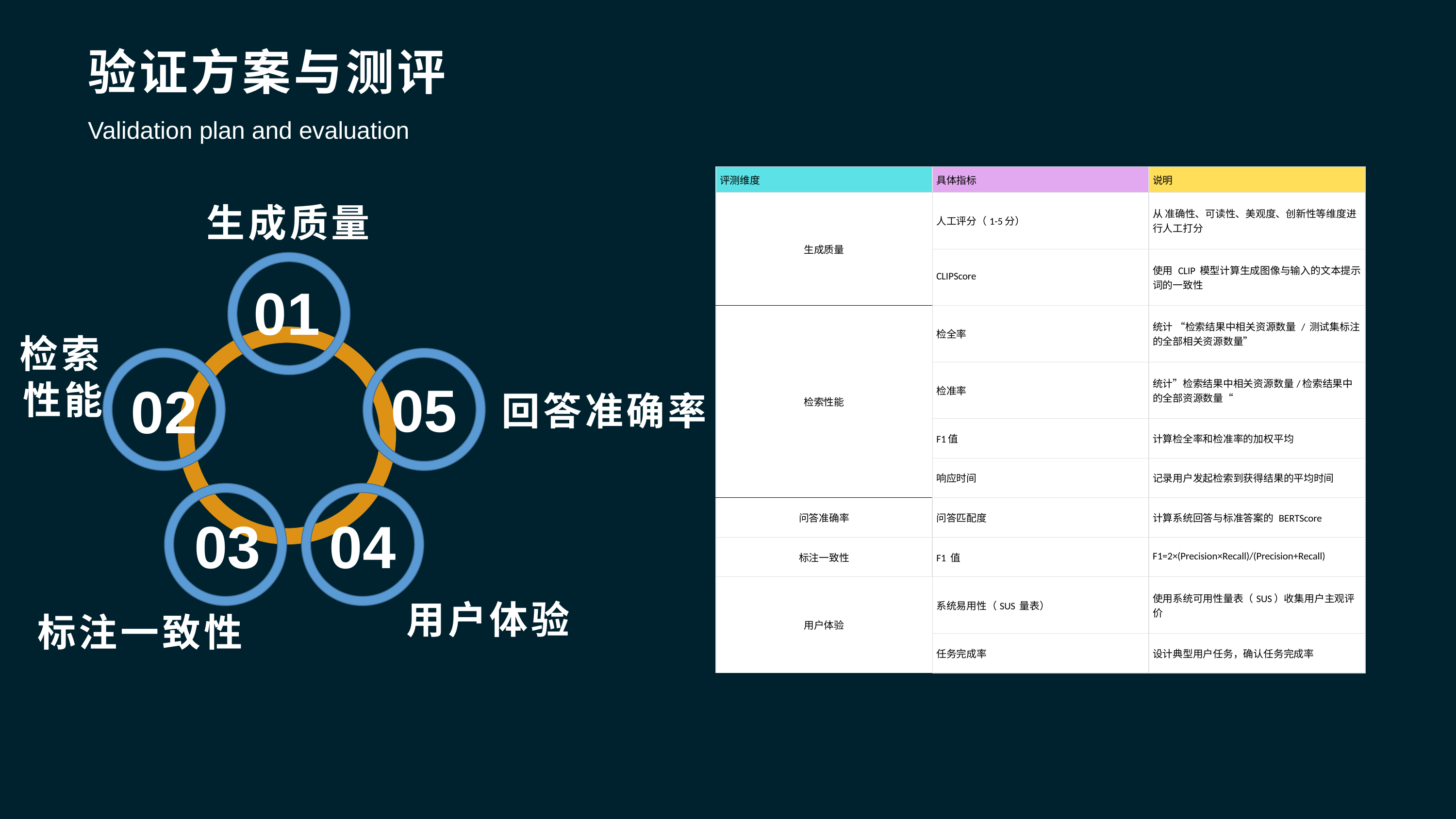

验证方案与测评
Validation plan and evaluation
| 评测维度 | 具体指标 | 说明 |
| --- | --- | --- |
| 生成质量 | 人工评分（1-5分） | 从 准确性、可读性、美观度、创新性等维度进行人工打分 |
|  | CLIPScore | 使用 CLIP 模型计算生成图像与输入的文本提示词的一致性 |
| 检索性能 | 检全率 | 统计 “检索结果中相关资源数量 / 测试集标注的全部相关资源数量” |
|  | 检准率 | 统计”检索结果中相关资源数量/检索结果中的全部资源数量“ |
|  | F1值 | 计算检全率和检准率的加权平均 |
|  | 响应时间 | 记录用户发起检索到获得结果的平均时间 |
| 问答准确率 | 问答匹配度 | 计算系统回答与标准答案的 BERTScore |
| 标注一致性 | F1 值 | F1=2×(Precision×Recall)/(Precision+Recall) |
| 用户体验 | 系统易用性（SUS 量表） | 使用系统可用性量表（SUS）收集用户主观评价 |
|  | 任务完成率 | 设计典型用户任务，确认任务完成率 |
生成质量

01

检索性能

05
02
回答准确率

03
04
用户体验
标注一致性